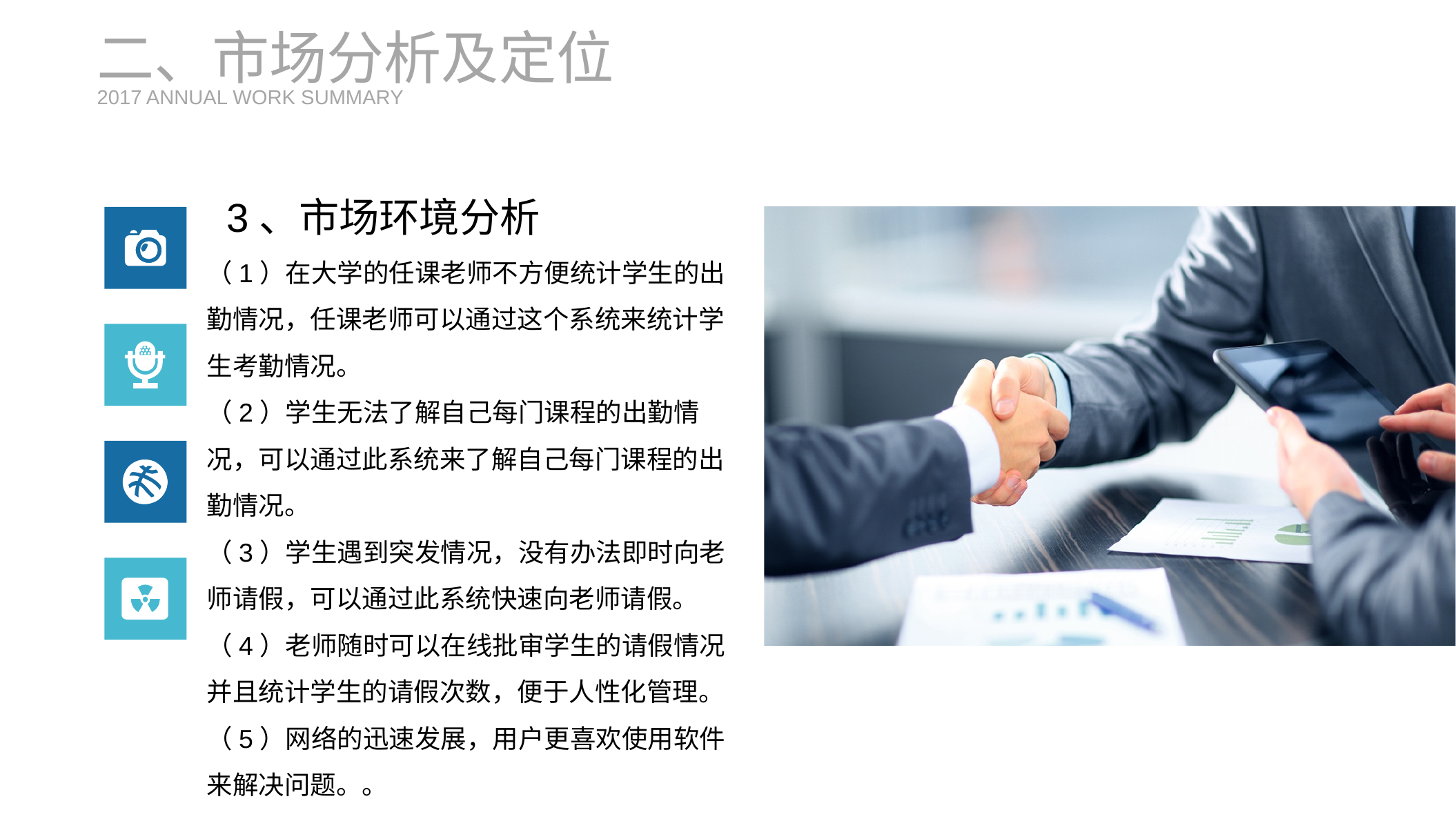

二、市场分析及定位
2017 ANNUAL WORK SUMMARY
 3、市场环境分析

（1）在大学的任课老师不方便统计学生的出勤情况，任课老师可以通过这个系统来统计学生考勤情况。
（2）学生无法了解自己每门课程的出勤情况，可以通过此系统来了解自己每门课程的出勤情况。
（3）学生遇到突发情况，没有办法即时向老师请假，可以通过此系统快速向老师请假。
（4）老师随时可以在线批审学生的请假情况并且统计学生的请假次数，便于人性化管理。
（5）网络的迅速发展，用户更喜欢使用软件来解决问题。。